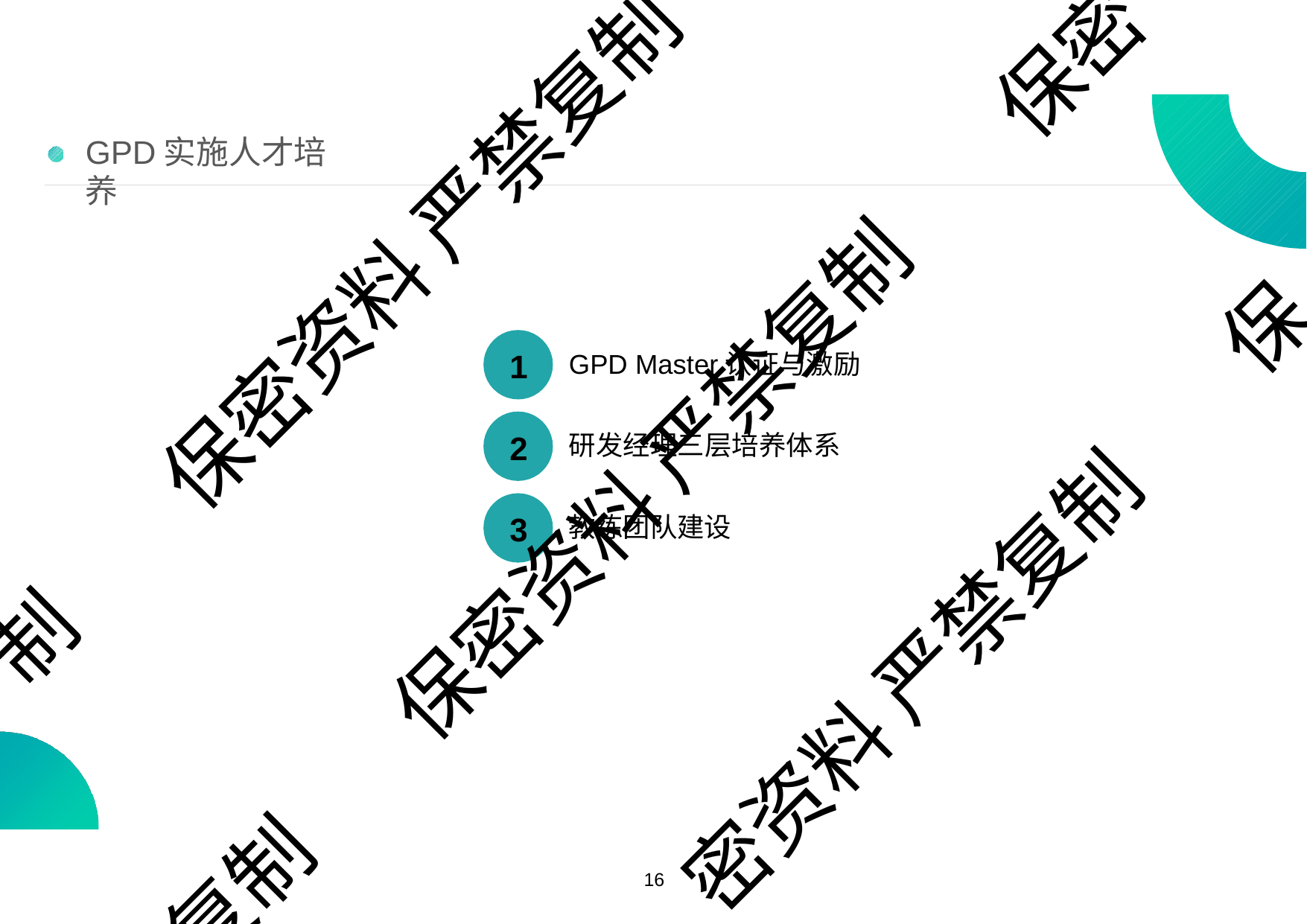

保密

# GPD实施人才培养

保密资料 严禁复制

保

1
GPD Master认证与激励

2
研发经理三层培养体系
保密资料 严禁复制

3
教练团队建设
制
密资料 严禁复制

复制
16